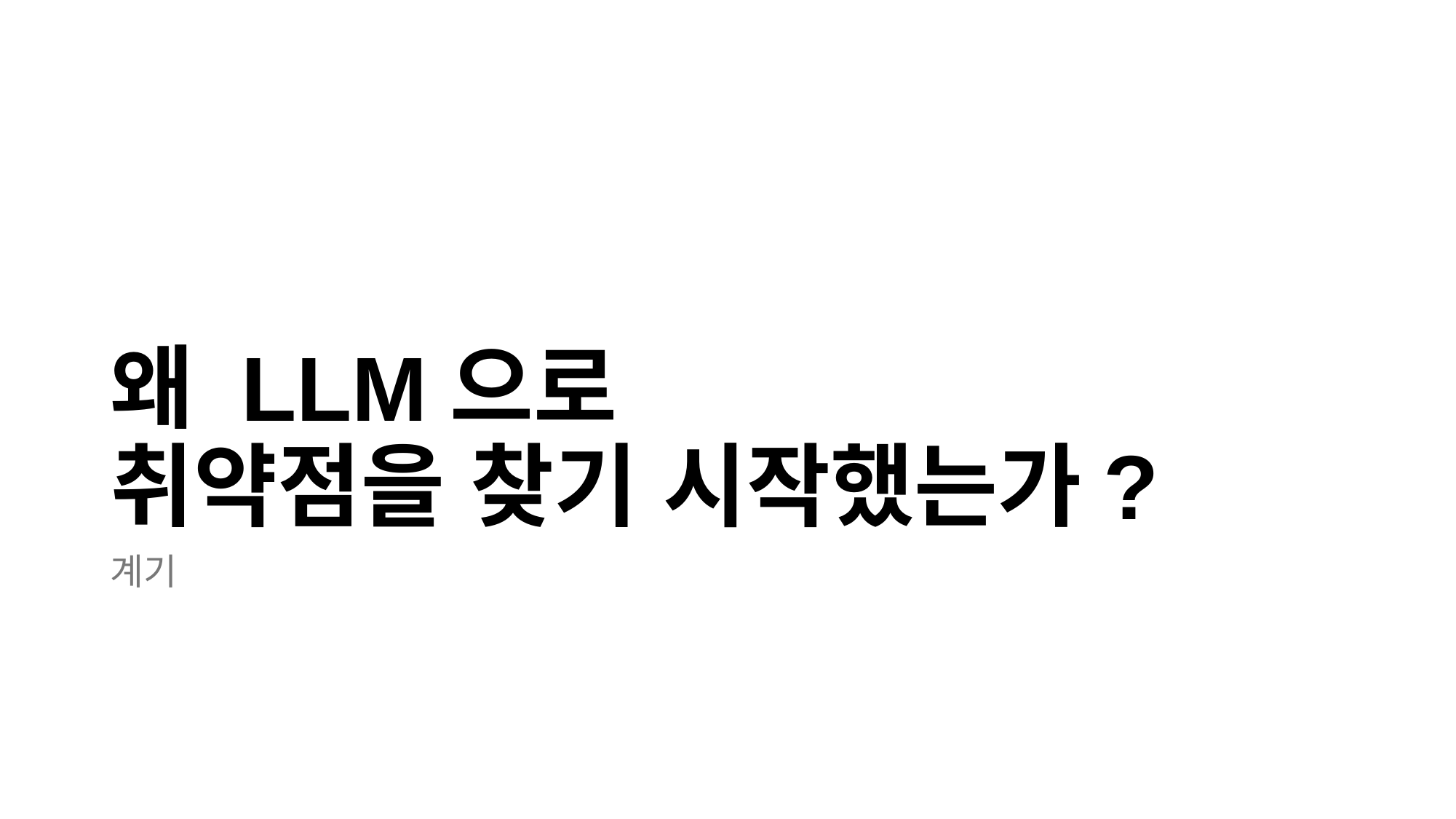

# 왜 LLM으로 취약점을 찾기 시작했는가?
계기